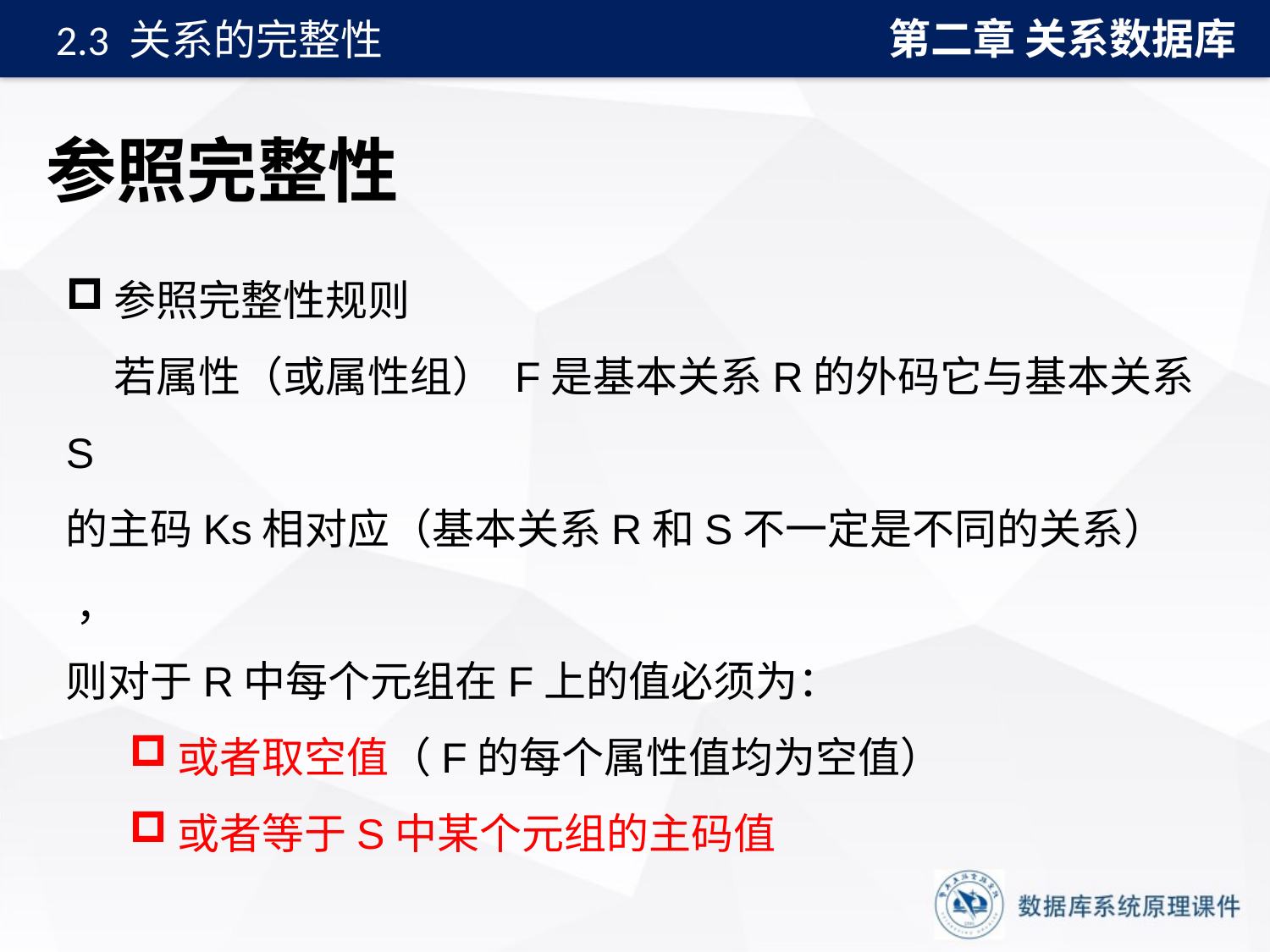

第二章 关系数据库
2.3 关系的完整性
# 参照完整性
参照完整性规则
    若属性（或属性组） F是基本关系R的外码它与基本关系S
的主码Ks相对应（基本关系R和S不一定是不同的关系） ，
则对于R中每个元组在F上的值必须为：
或者取空值（F的每个属性值均为空值）
或者等于S中某个元组的主码值